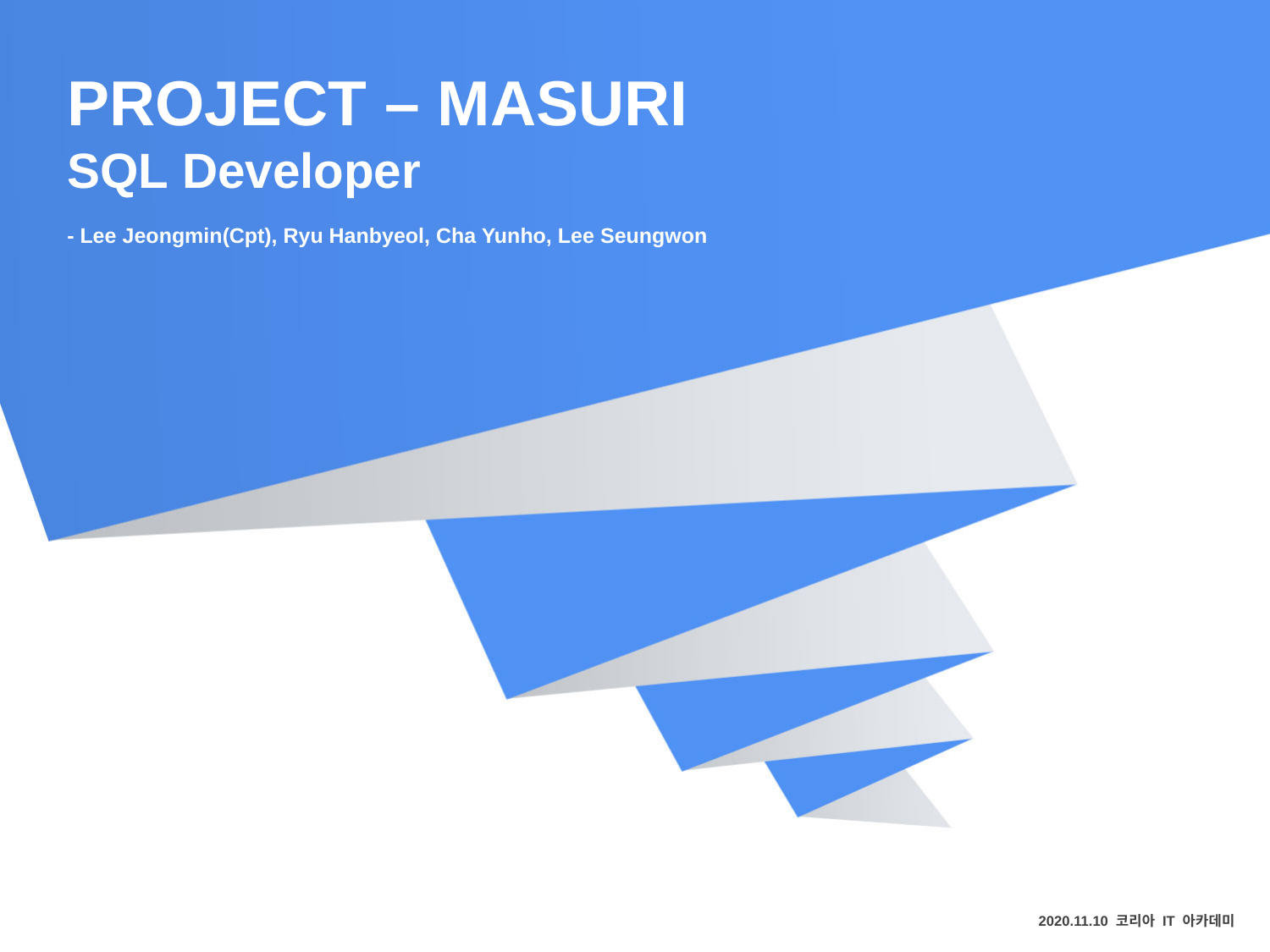

PROJECT – MASURI
SQL Developer
- Lee Jeongmin(Cpt), Ryu Hanbyeol, Cha Yunho, Lee Seungwon
2020.11.10 코리아 IT 아카데미